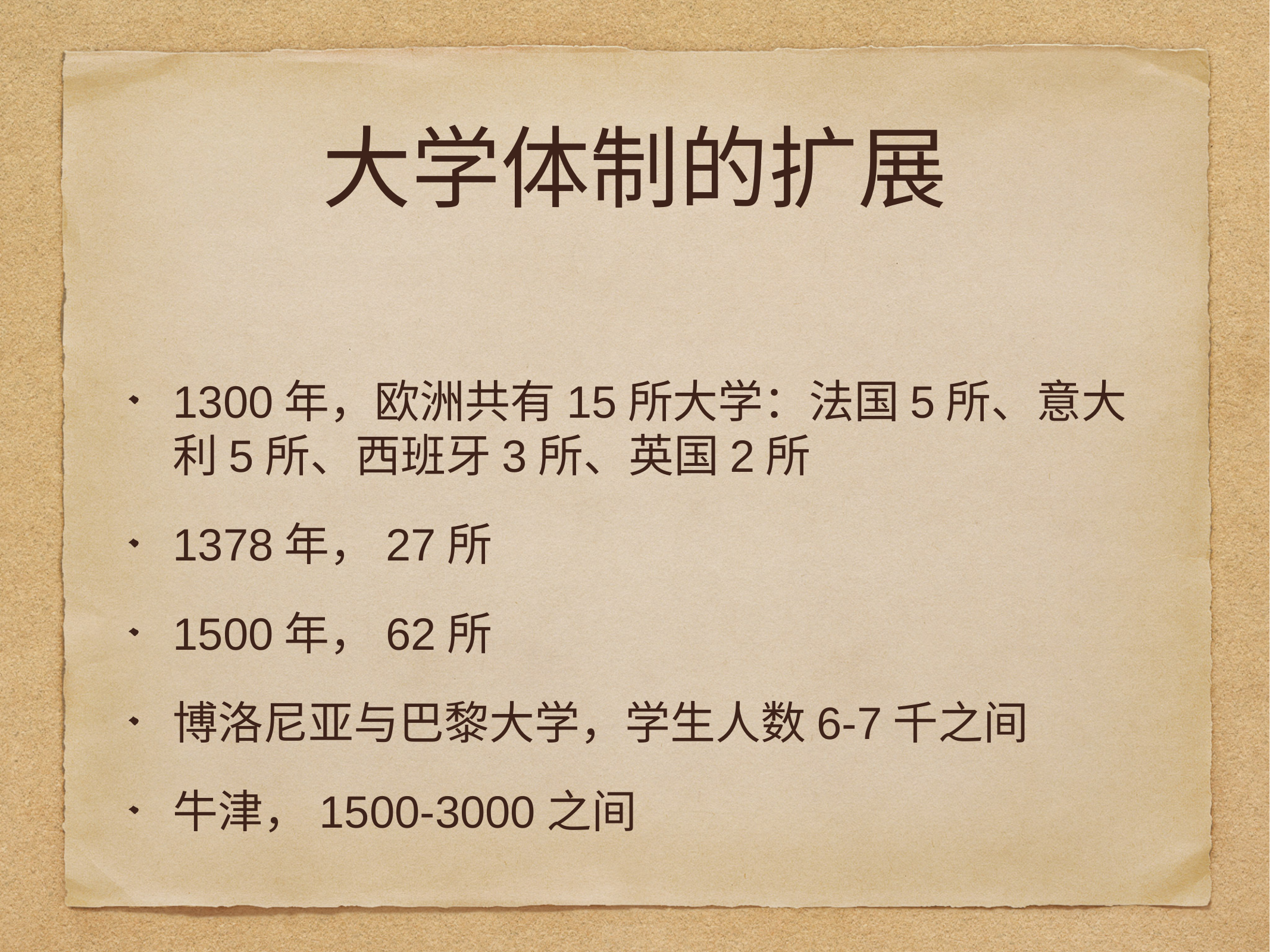

# 大学体制的扩展

1300年，欧洲共有15所大学：法国5所、意大利5所、西班牙3所、英国2所
1378年，27所
1500年，62所
博洛尼亚与巴黎大学，学生人数6-7千之间
牛津，1500-3000之间